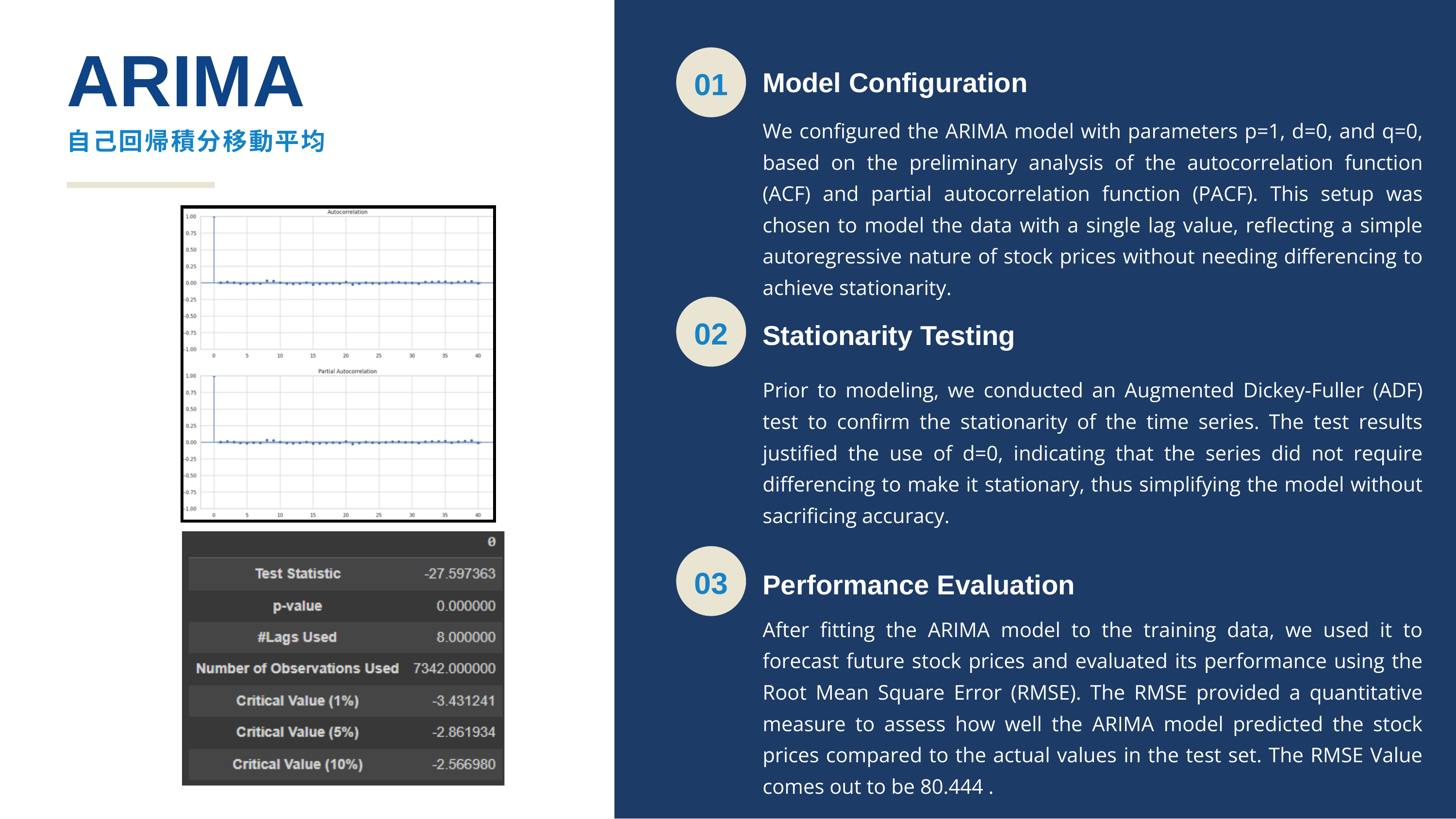

ARIMA

01
Model Configuration
We configured the ARIMA model with parameters p=1, d=0, and q=0, based on the preliminary analysis of the autocorrelation function (ACF) and partial autocorrelation function (PACF). This setup was chosen to model the data with a single lag value, reflecting a simple autoregressive nature of stock prices without needing differencing to achieve stationarity.
自己回帰積分移動平均

02
Stationarity Testing
Prior to modeling, we conducted an Augmented Dickey-Fuller (ADF) test to confirm the stationarity of the time series. The test results justified the use of d=0, indicating that the series did not require differencing to make it stationary, thus simplifying the model without sacrificing accuracy.

03
Performance Evaluation
After fitting the ARIMA model to the training data, we used it to forecast future stock prices and evaluated its performance using the Root Mean Square Error (RMSE). The RMSE provided a quantitative measure to assess how well the ARIMA model predicted the stock prices compared to the actual values in the test set. The RMSE Value comes out to be 80.444 .